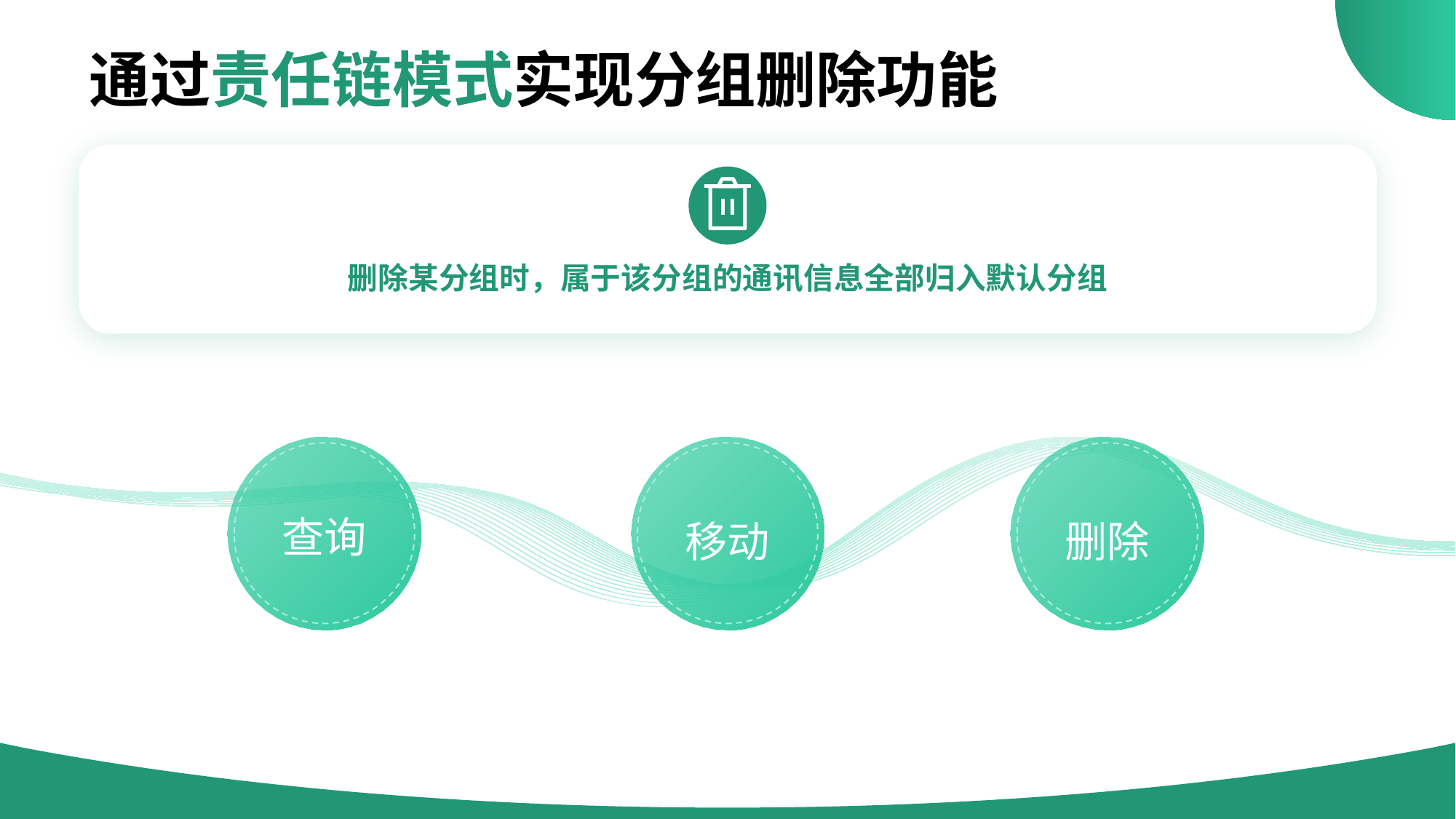

# 通过责任链模式实现分组删除功能

删除某分组时，属于该分组的通讯信息全部归入默认分组

查询

移动

删除